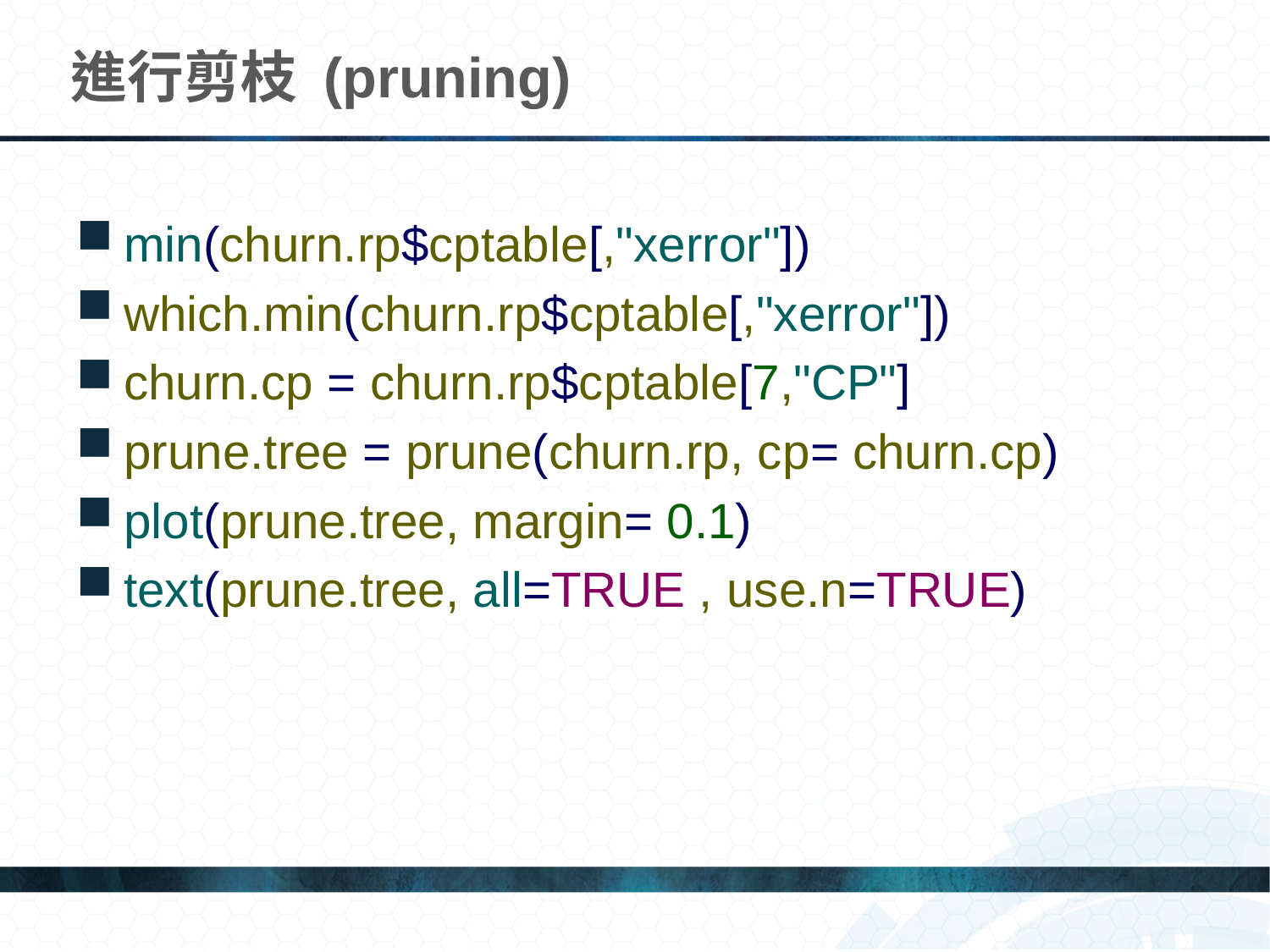

# 進行剪枝 (pruning)
min(churn.rp$cptable[,"xerror"])
which.min(churn.rp$cptable[,"xerror"])
churn.cp = churn.rp$cptable[7,"CP"]
prune.tree = prune(churn.rp, cp= churn.cp)
plot(prune.tree, margin= 0.1)
text(prune.tree, all=TRUE , use.n=TRUE)